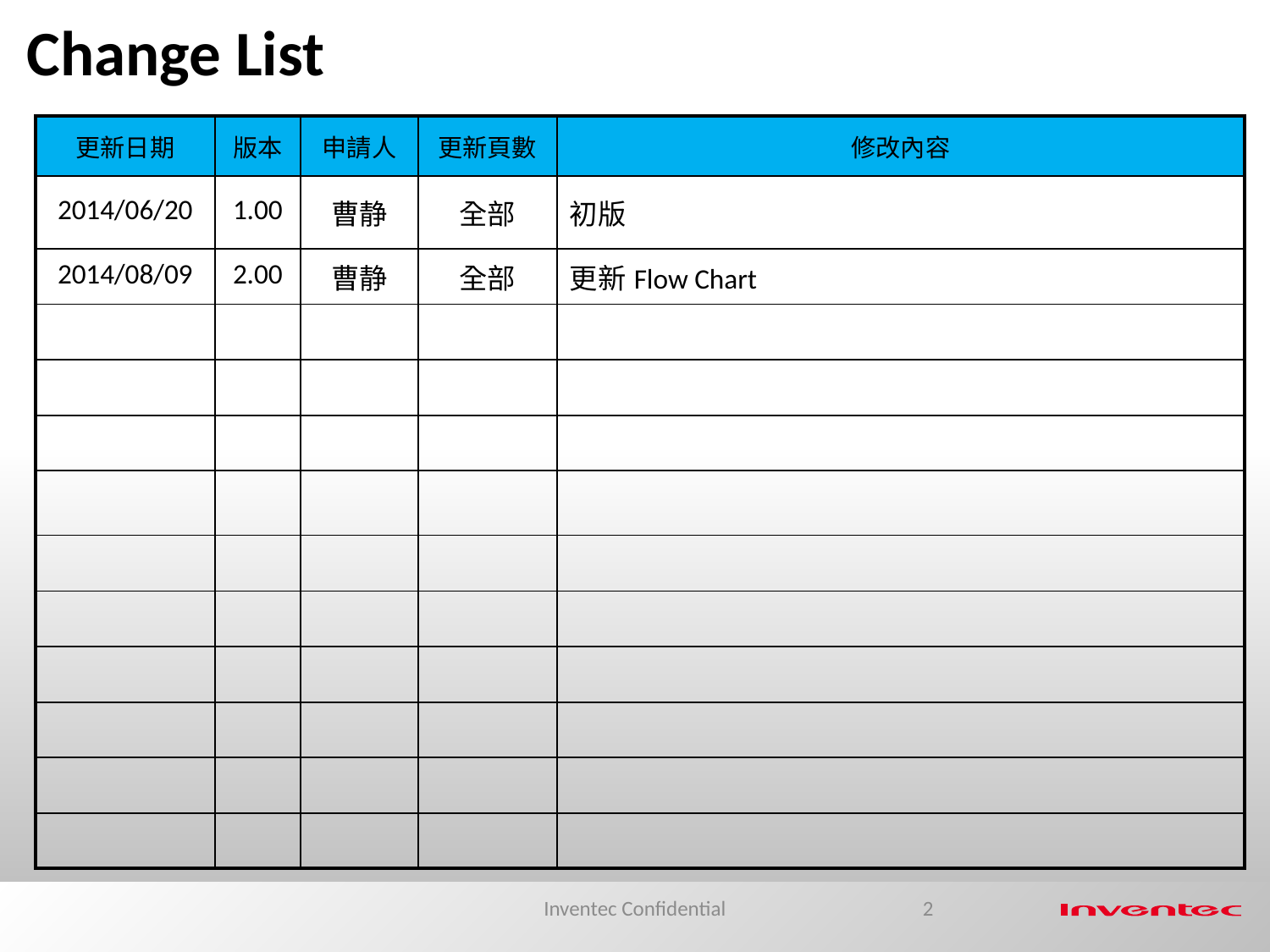

Change List
| 更新日期 | 版本 | 申請人 | 更新頁數 | 修改內容 |
| --- | --- | --- | --- | --- |
| 2014/06/20 | 1.00 | 曹静 | 全部 | 初版 |
| 2014/08/09 | 2.00 | 曹静 | 全部 | 更新Flow Chart |
|  |  |  |  |  |
|  |  |  |  |  |
|  |  |  |  |  |
|  |  |  |  |  |
|  |  |  |  |  |
|  |  |  |  |  |
|  |  |  |  |  |
|  |  |  |  |  |
|  |  |  |  |  |
|  |  |  |  |  |
Inventec Confidential
2